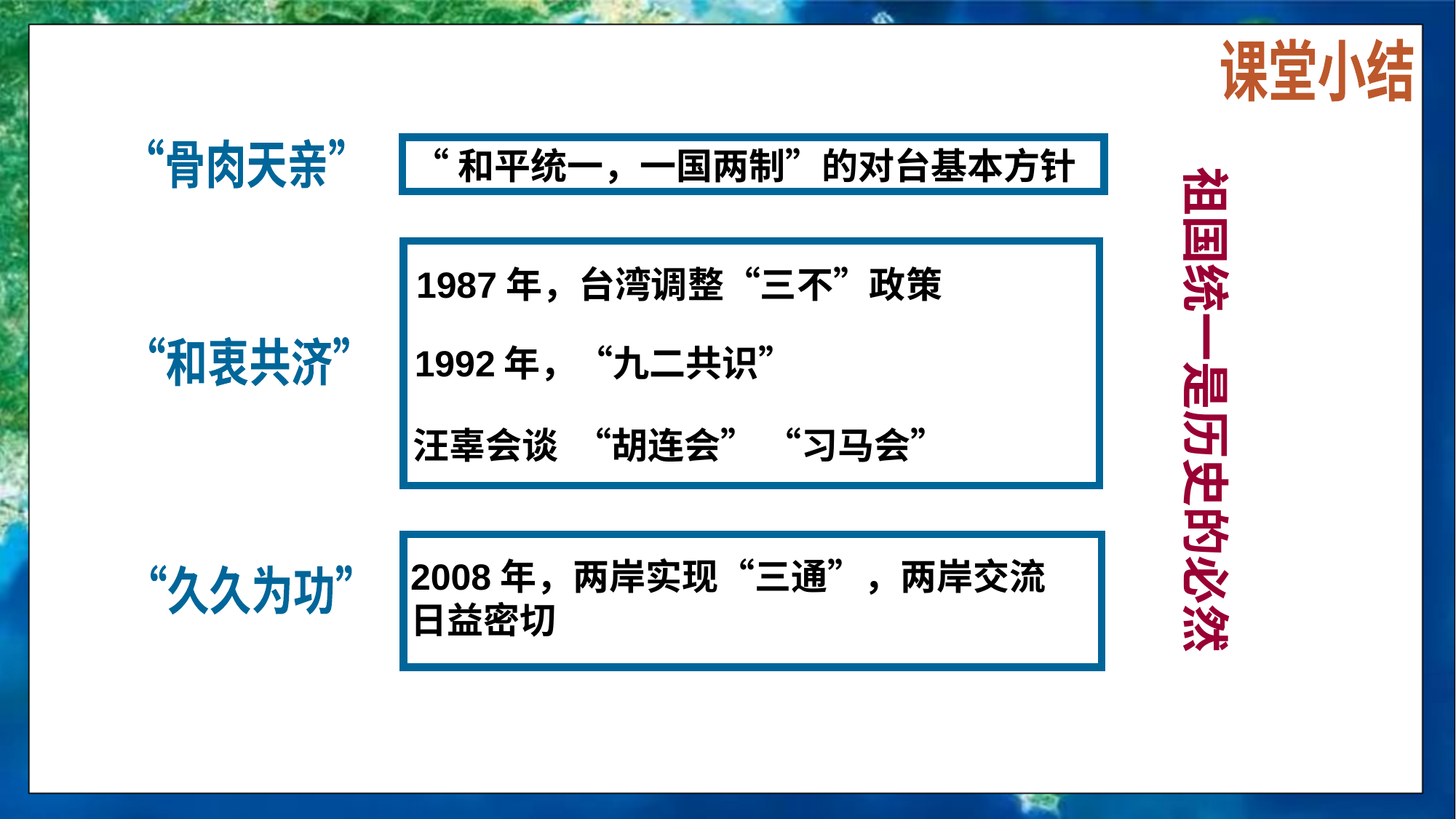

课堂小结
“和平统一，一国两制”的对台基本方针
“骨肉天亲”
祖国统一是历史的必然

1987年，台湾调整“三不”政策
1992年，“九二共识”
“和衷共济”
汪辜会谈  “胡连会” “习马会”

2008年，两岸实现“三通”，两岸交流日益密切
“久久为功”